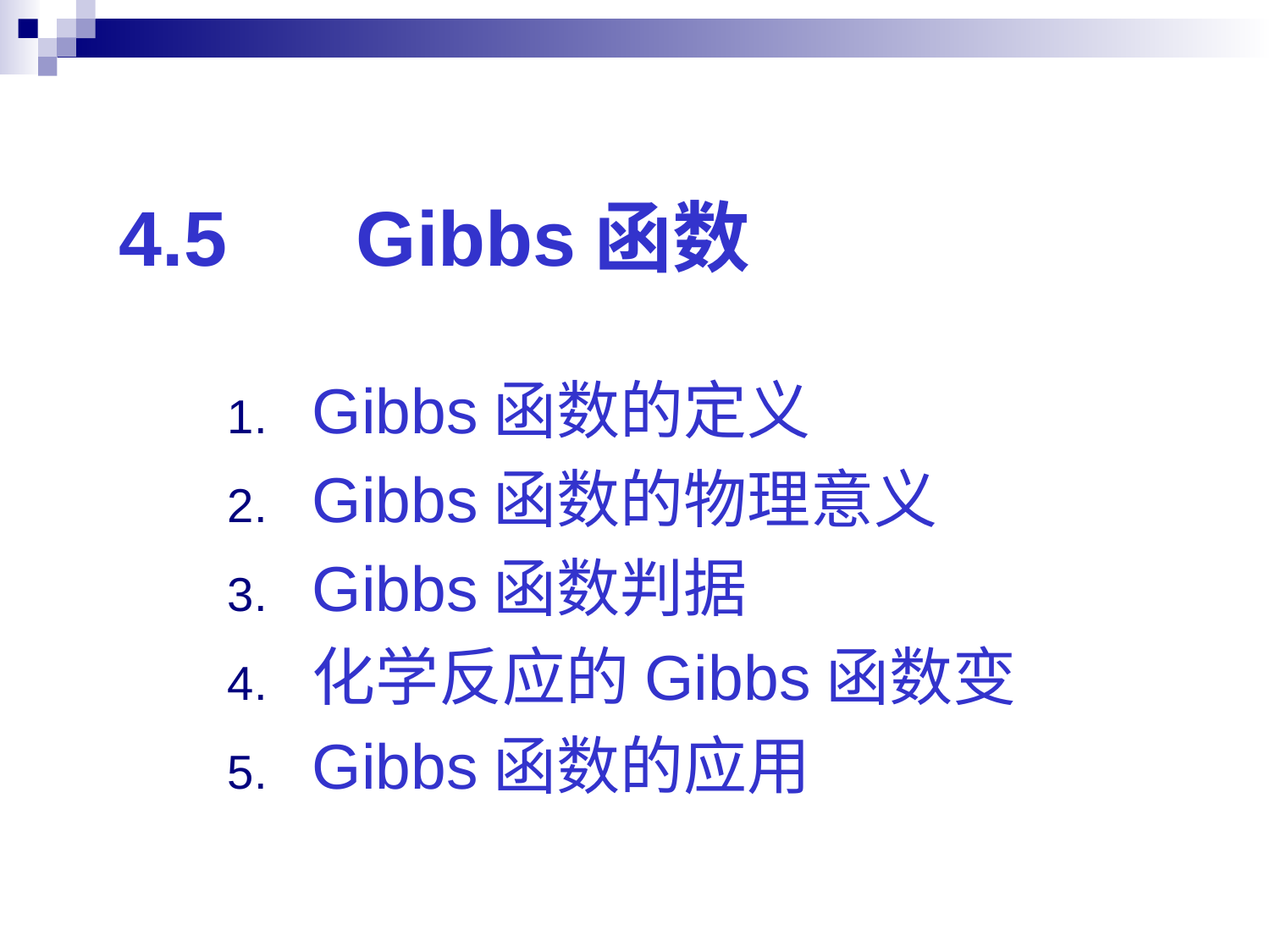

# 4.5      Gibbs函数
Gibbs函数的定义
Gibbs函数的物理意义
Gibbs函数判据
化学反应的Gibbs函数变
Gibbs函数的应用